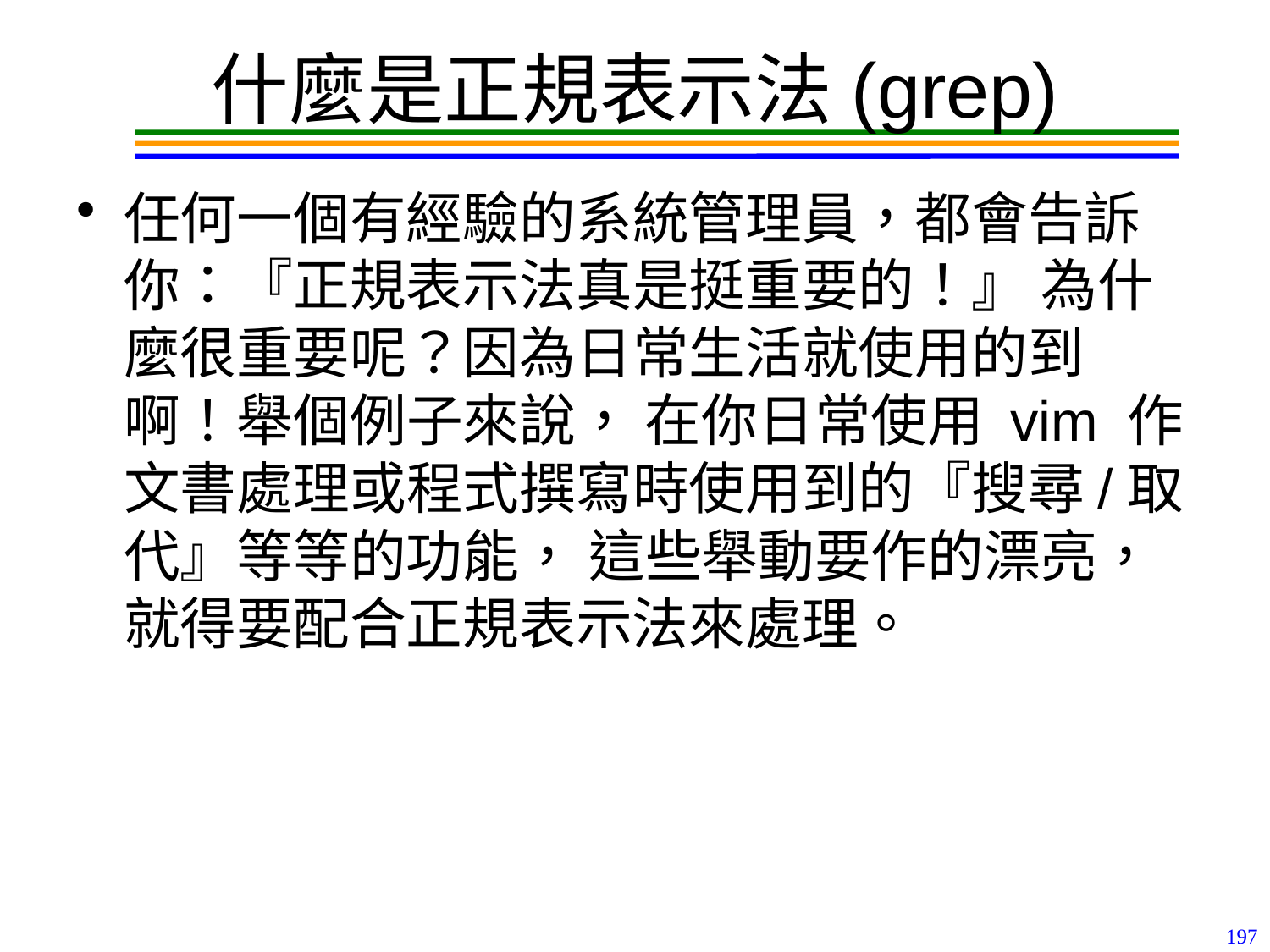

# 什麼是正規表示法(grep)
任何一個有經驗的系統管理員，都會告訴你：『正規表示法真是挺重要的！』 為什麼很重要呢？因為日常生活就使用的到啊！舉個例子來說， 在你日常使用 vim 作文書處理或程式撰寫時使用到的『搜尋/取代』等等的功能， 這些舉動要作的漂亮，就得要配合正規表示法來處理。
197